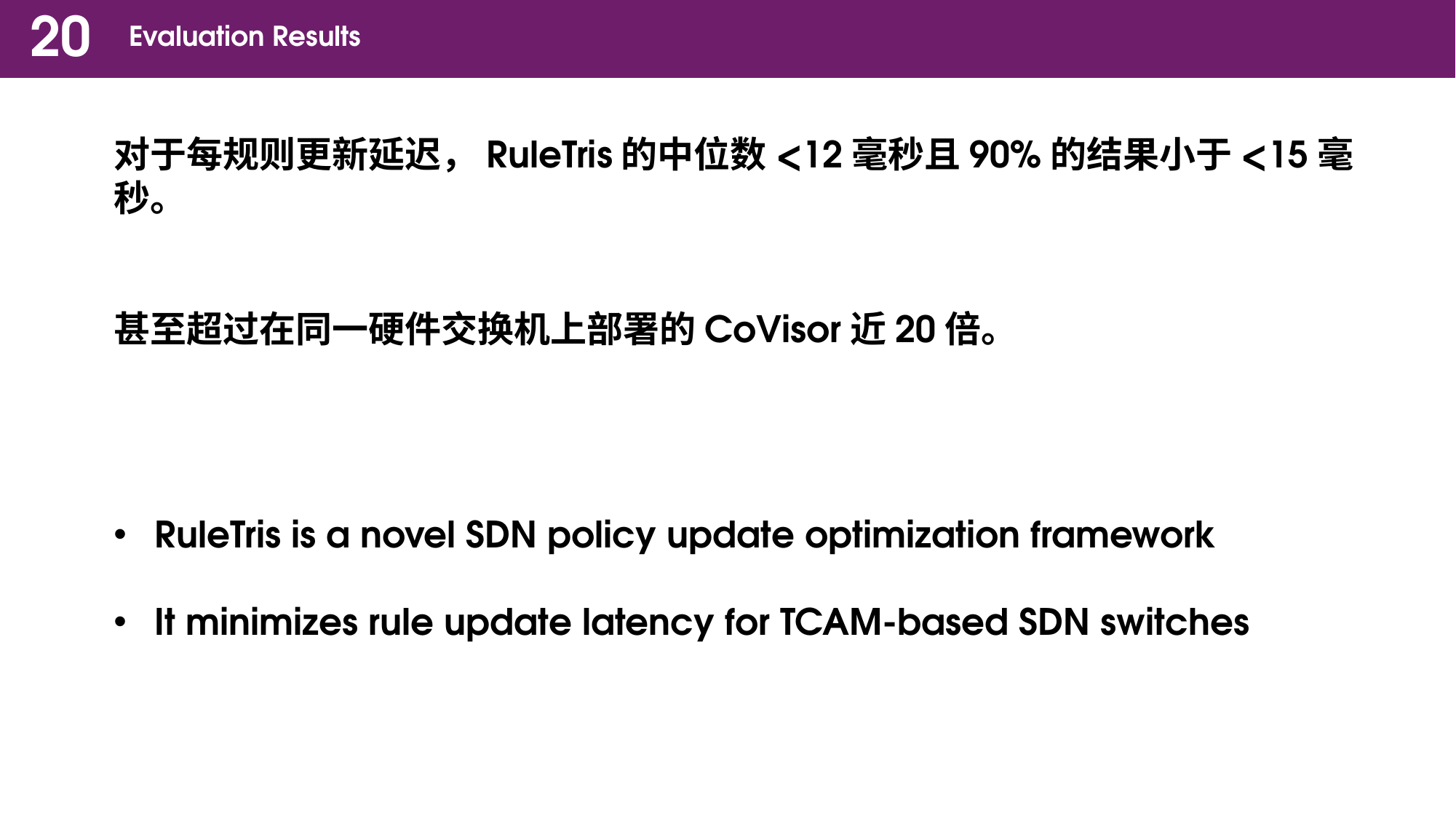

20
Evaluation Results
对于每规则更新延迟，RuleTris的中位数<12毫秒且90%的结果小于<15毫秒。

甚至超过在同一硬件交换机上部署的CoVisor近20倍。
RuleTris is a novel SDN policy update optimization framework

It minimizes rule update latency for TCAM-based SDN switches